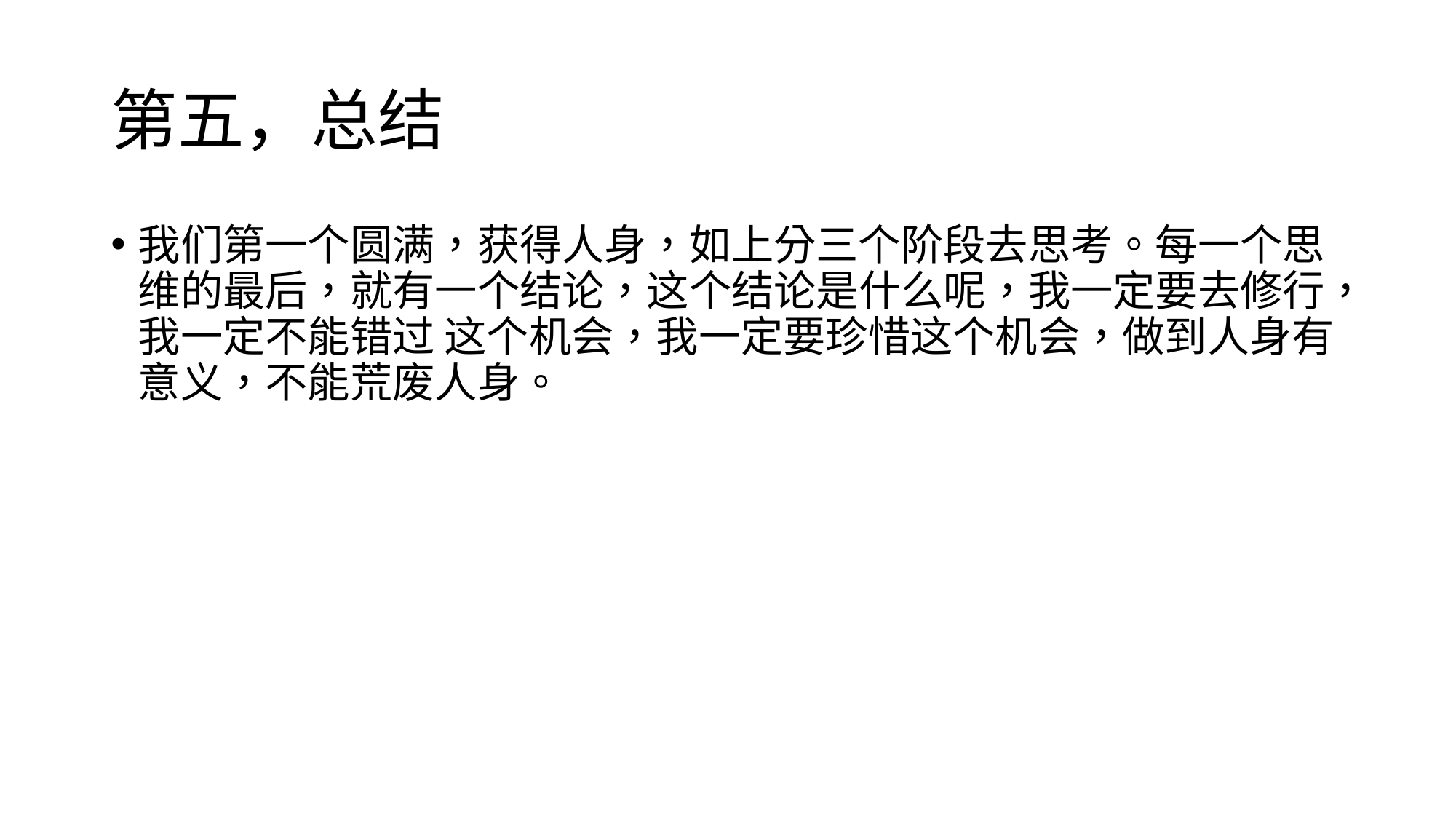

# 第五，总结
我们第一个圆满，获得人身，如上分三个阶段去思考。每一个思维的最后，就有一个结论，这个结论是什么呢，我一定要去修行，我一定不能错过 这个机会，我一定要珍惜这个机会，做到人身有意义，不能荒废人身。